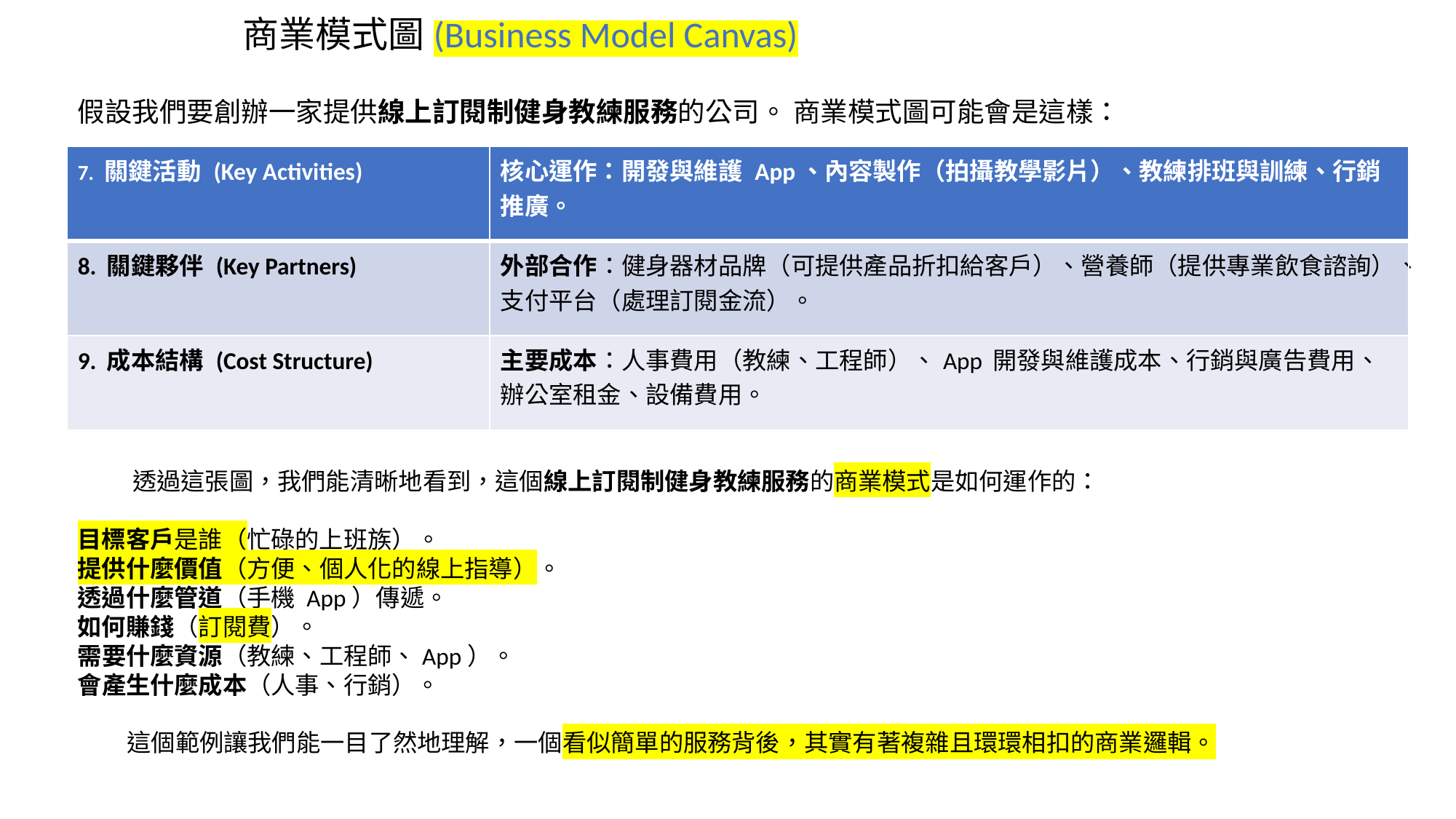

# 商業模式圖(Business Model Canvas)
假設我們要創辦一家提供線上訂閱制健身教練服務的公司。 商業模式圖可能會是這樣：
| 7. 關鍵活動 (Key Activities) | 核心運作：開發與維護 App、內容製作（拍攝教學影片）、教練排班與訓練、行銷推廣。 |
| --- | --- |
| 8. 關鍵夥伴 (Key Partners) | 外部合作：健身器材品牌（可提供產品折扣給客戶）、營養師（提供專業飲食諮詢）、支付平台（處理訂閱金流）。 |
| 9. 成本結構 (Cost Structure) | 主要成本：人事費用（教練、工程師）、App 開發與維護成本、行銷與廣告費用、辦公室租金、設備費用。 |
         透過這張圖，我們能清晰地看到，這個線上訂閱制健身教練服務的商業模式是如何運作的：

目標客戶是誰（忙碌的上班族）。
提供什麼價值（方便、個人化的線上指導）。
透過什麼管道（手機 App）傳遞。
如何賺錢（訂閱費）。
需要什麼資源（教練、工程師、App）。
會產生什麼成本（人事、行銷）。

        這個範例讓我們能一目了然地理解，一個看似簡單的服務背後，其實有著複雜且環環相扣的商業邏輯。